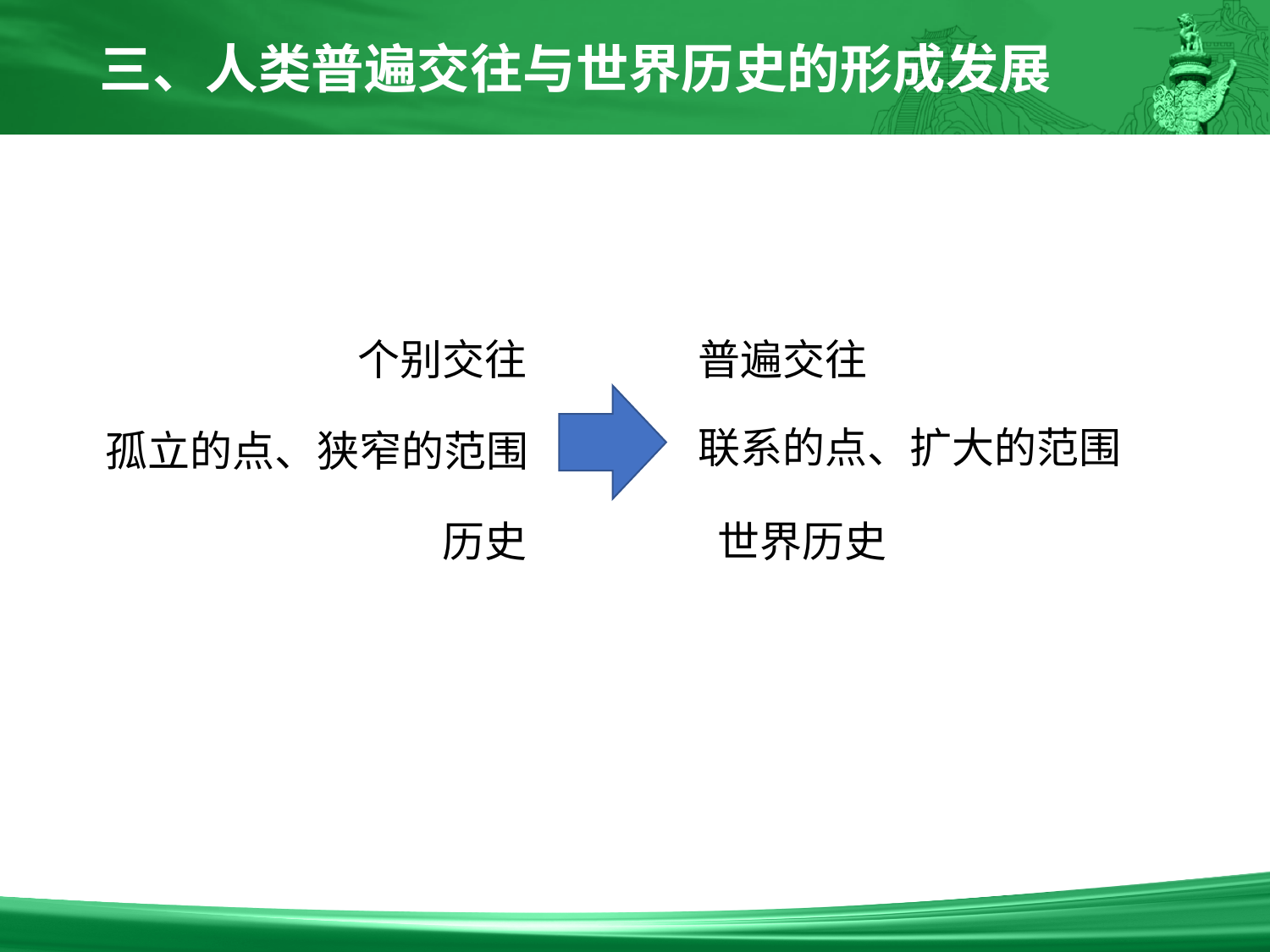

三、人类普遍交往与世界历史的形成发展
个别交往
普遍交往

联系的点、扩大的范围
孤立的点、狭窄的范围
历史
世界历史